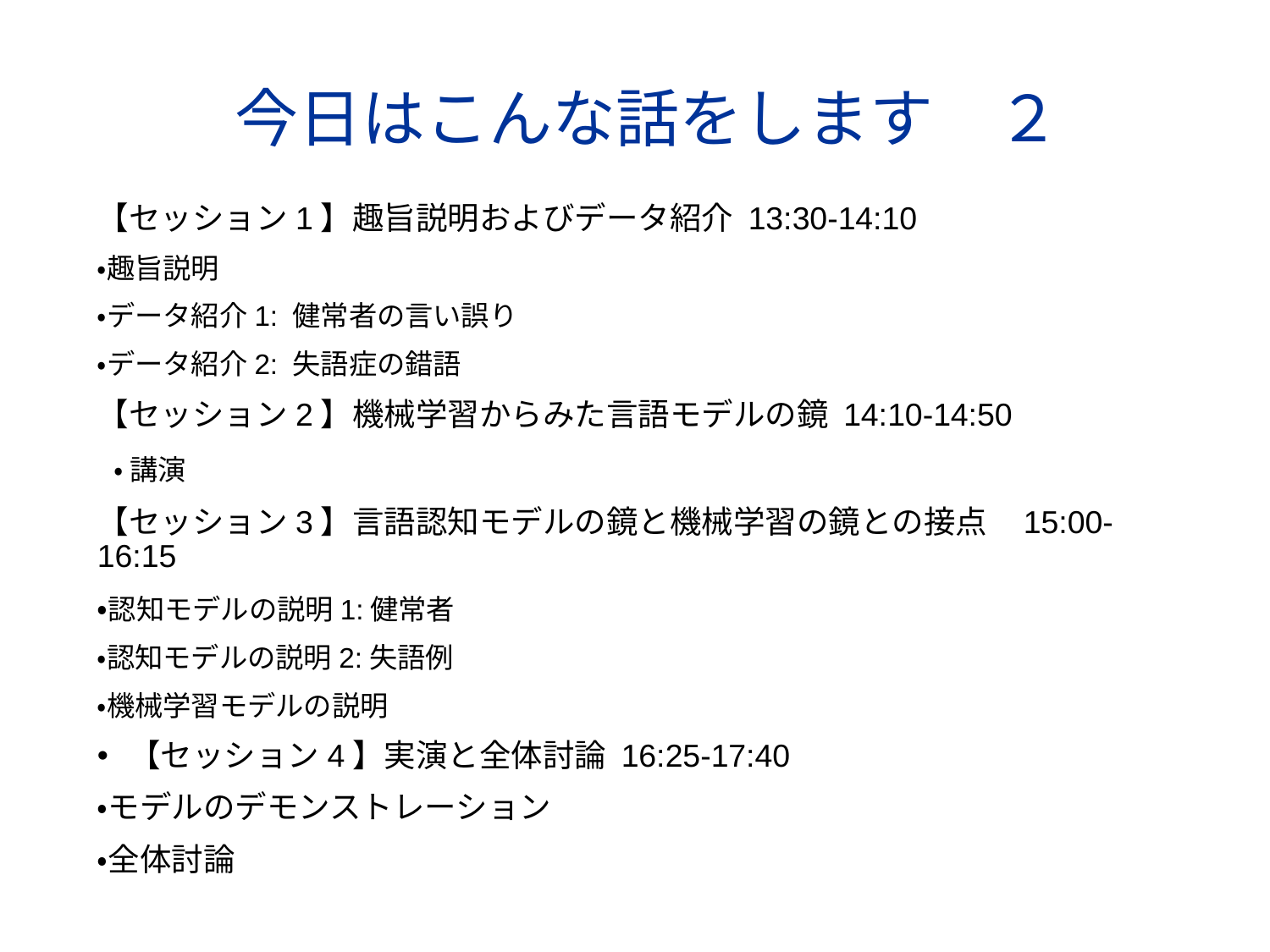

# 今日はこんな話をします　２
【セッション1】趣旨説明およびデータ紹介 13:30-14:10
・趣旨説明
・データ紹介1: 健常者の言い誤り
・データ紹介2: 失語症の錯語
【セッション2】機械学習からみた言語モデルの鏡 14:10-14:50
 ・ 講演
【セッション3】言語認知モデルの鏡と機械学習の鏡との接点    15:00-16:15
・認知モデルの説明1:健常者
・認知モデルの説明2:失語例
・機械学習モデルの説明
【セッション4】実演と全体討論 16:25-17:40
・モデルのデモンストレーション
・全体討論